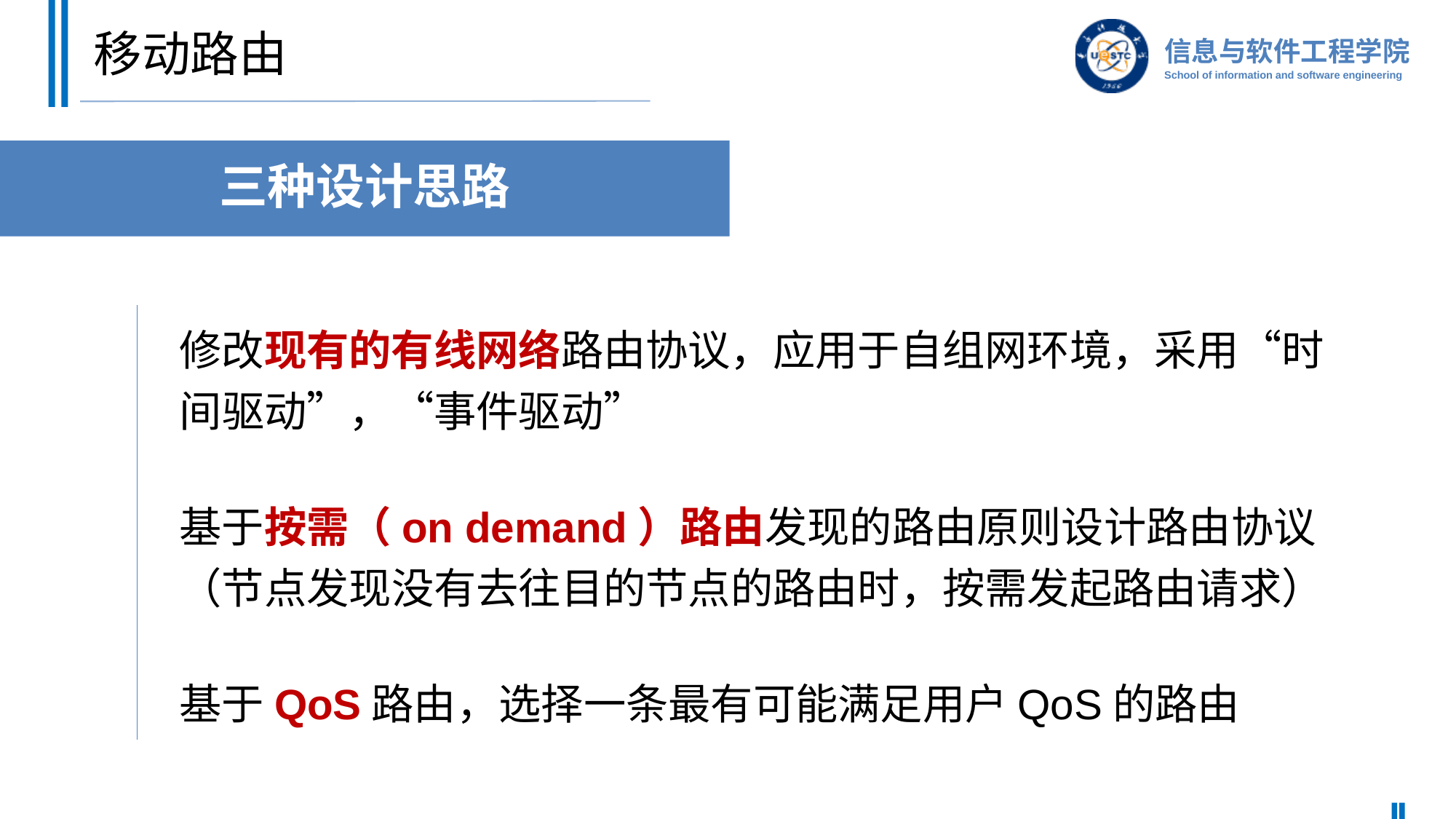

# 移动路由
三种设计思路
修改现有的有线网络路由协议，应用于自组网环境，采用“时间驱动”，“事件驱动”
基于按需（on demand）路由发现的路由原则设计路由协议（节点发现没有去往目的节点的路由时，按需发起路由请求）
基于QoS路由，选择一条最有可能满足用户QoS的路由